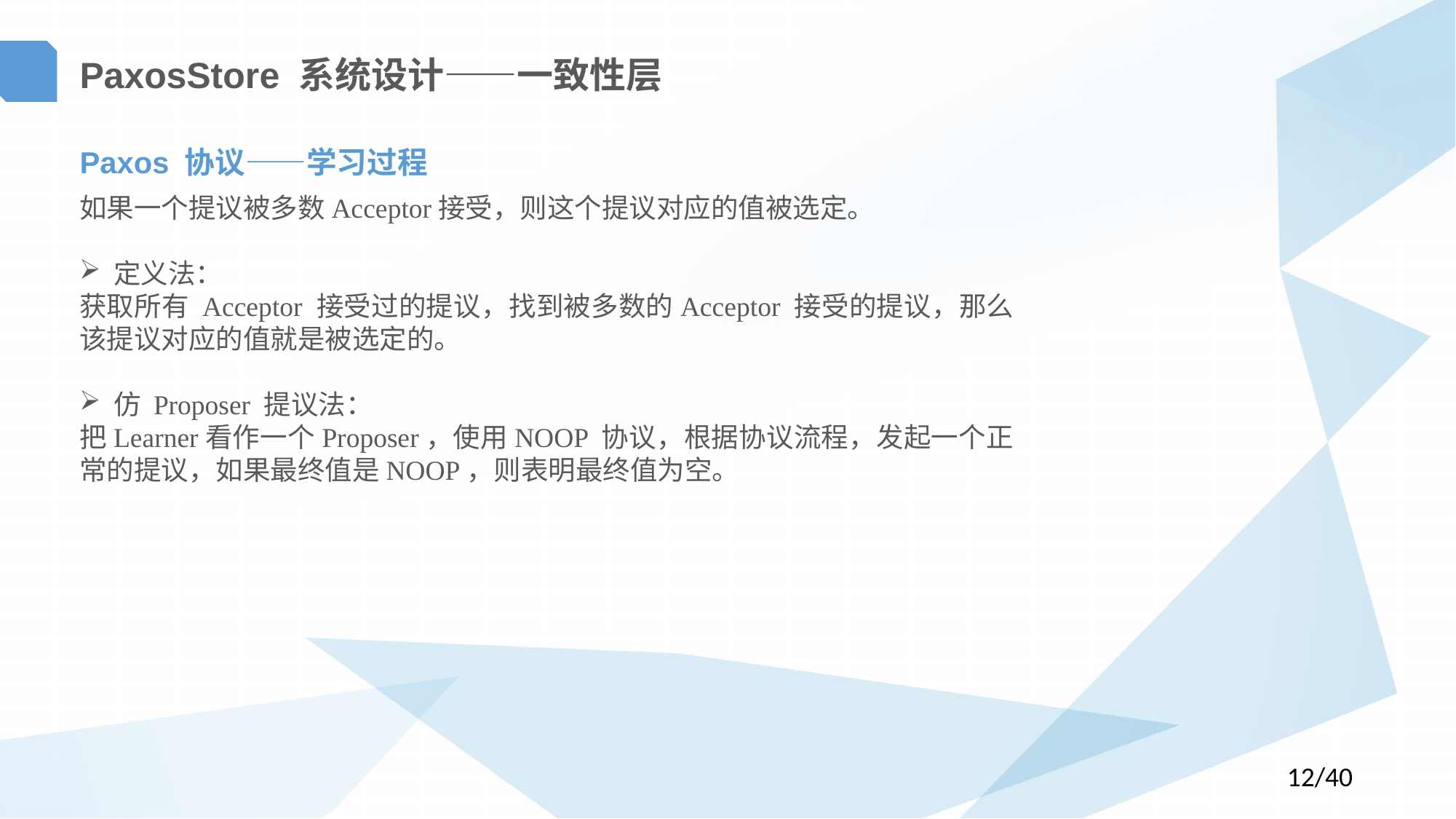

PaxosStore 系统设计——一致性层
Paxos 协议——学习过程
如果一个提议被多数Acceptor接受，则这个提议对应的值被选定。

定义法：
获取所有 Acceptor 接受过的提议，找到被多数的Acceptor 接受的提议，那么该提议对应的值就是被选定的。

仿 Proposer 提议法：
把Learner看作一个Proposer，使用NOOP 协议，根据协议流程，发起一个正常的提议，如果最终值是NOOP，则表明最终值为空。